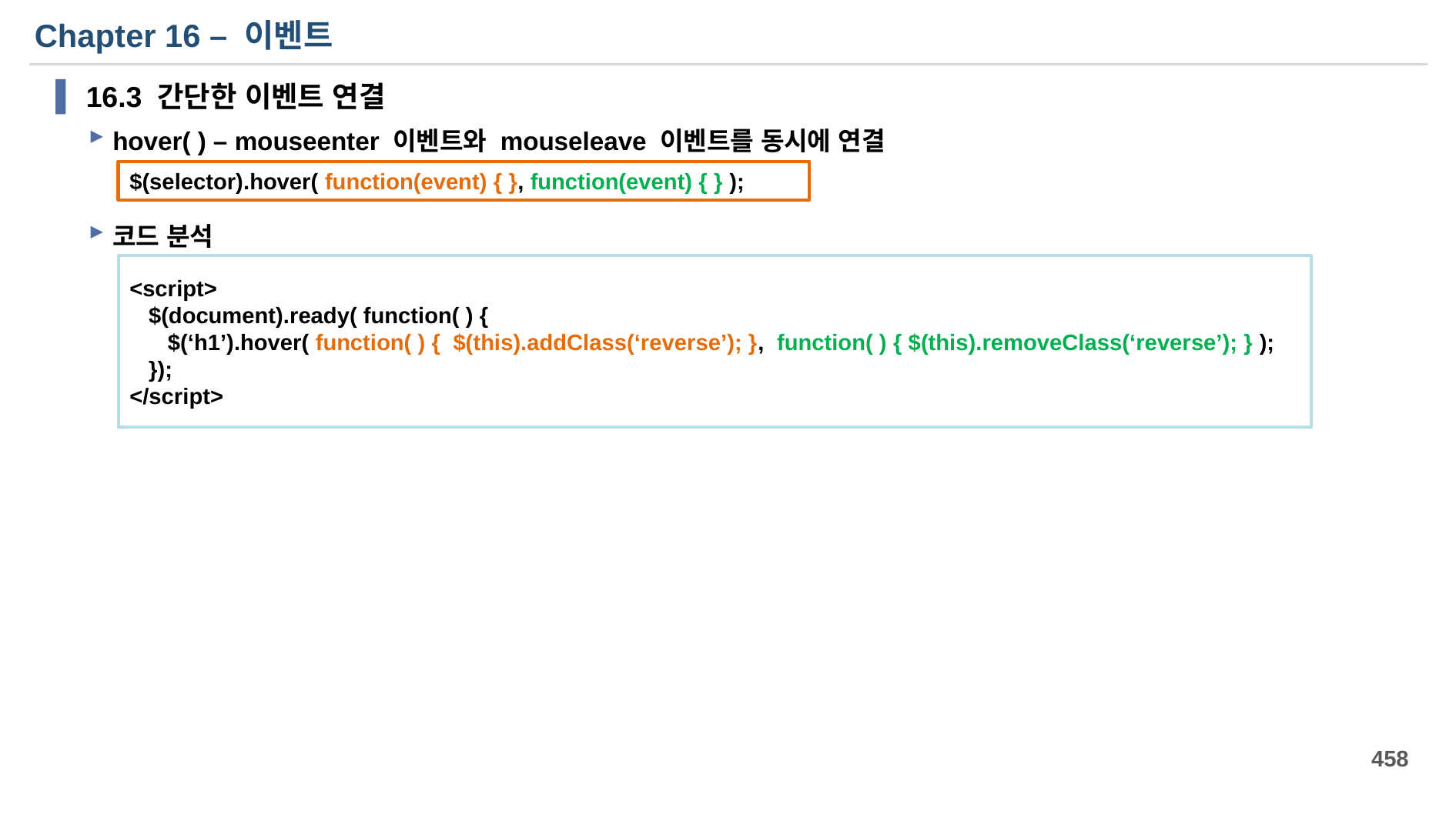

# Chapter 16 – 이벤트
16.3 간단한 이벤트 연결
hover( ) – mouseenter 이벤트와 mouseleave 이벤트를 동시에 연결

코드 분석

$(selector).hover( function(event) { }, function(event) { } );
<script>
   $(document).ready( function( ) {
      $(‘h1’).hover( function( ) {  $(this).addClass(‘reverse’); },  function( ) { $(this).removeClass(‘reverse’); } );
   });
</script>
458